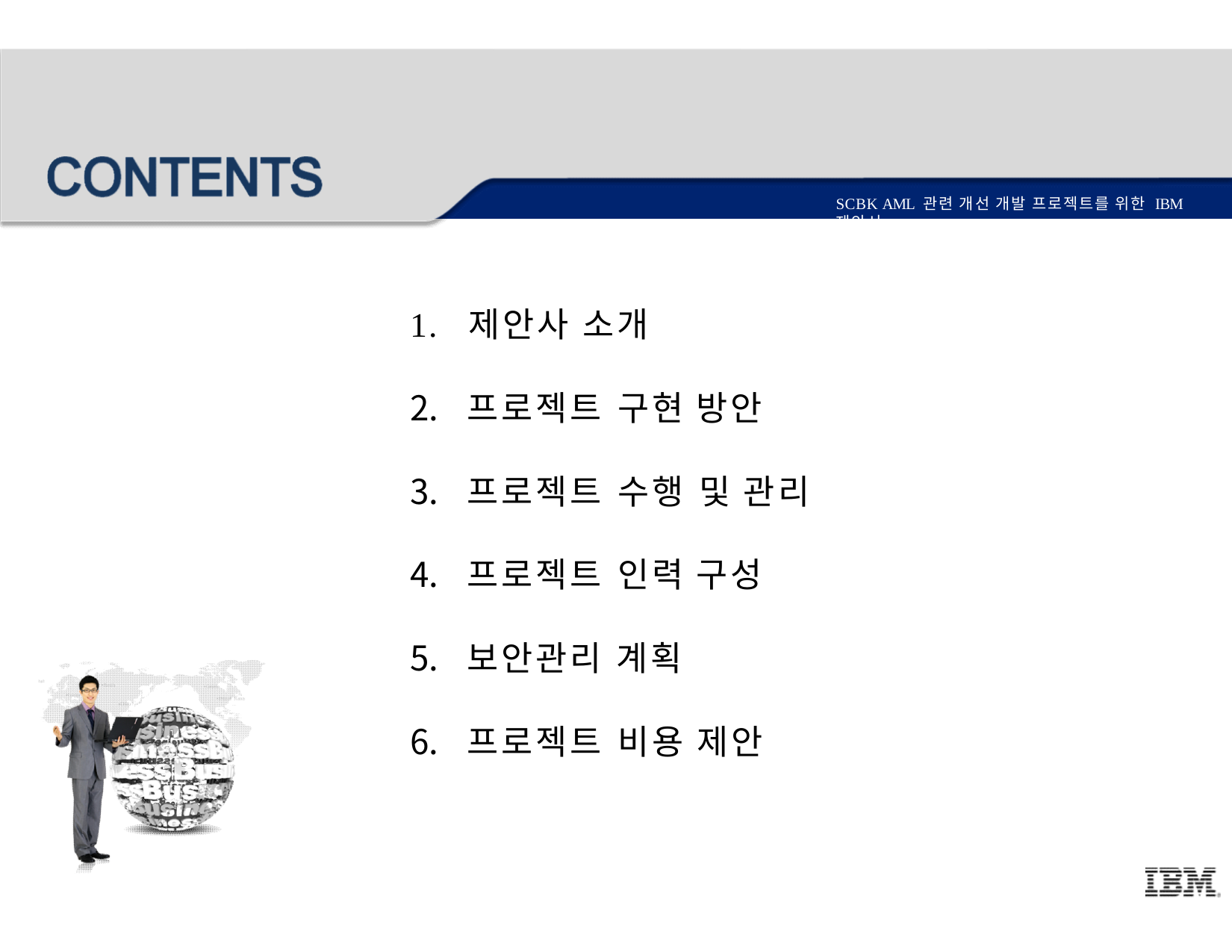

SCBK AML 관련 개선 개발 프로젝트를 위한 IBM 제안서
# 1.	제안사 소개
프로젝트 구현 방안
프로젝트 수행 및 관리
프로젝트 인력 구성
보안관리 계획
프로젝트 비용 제안